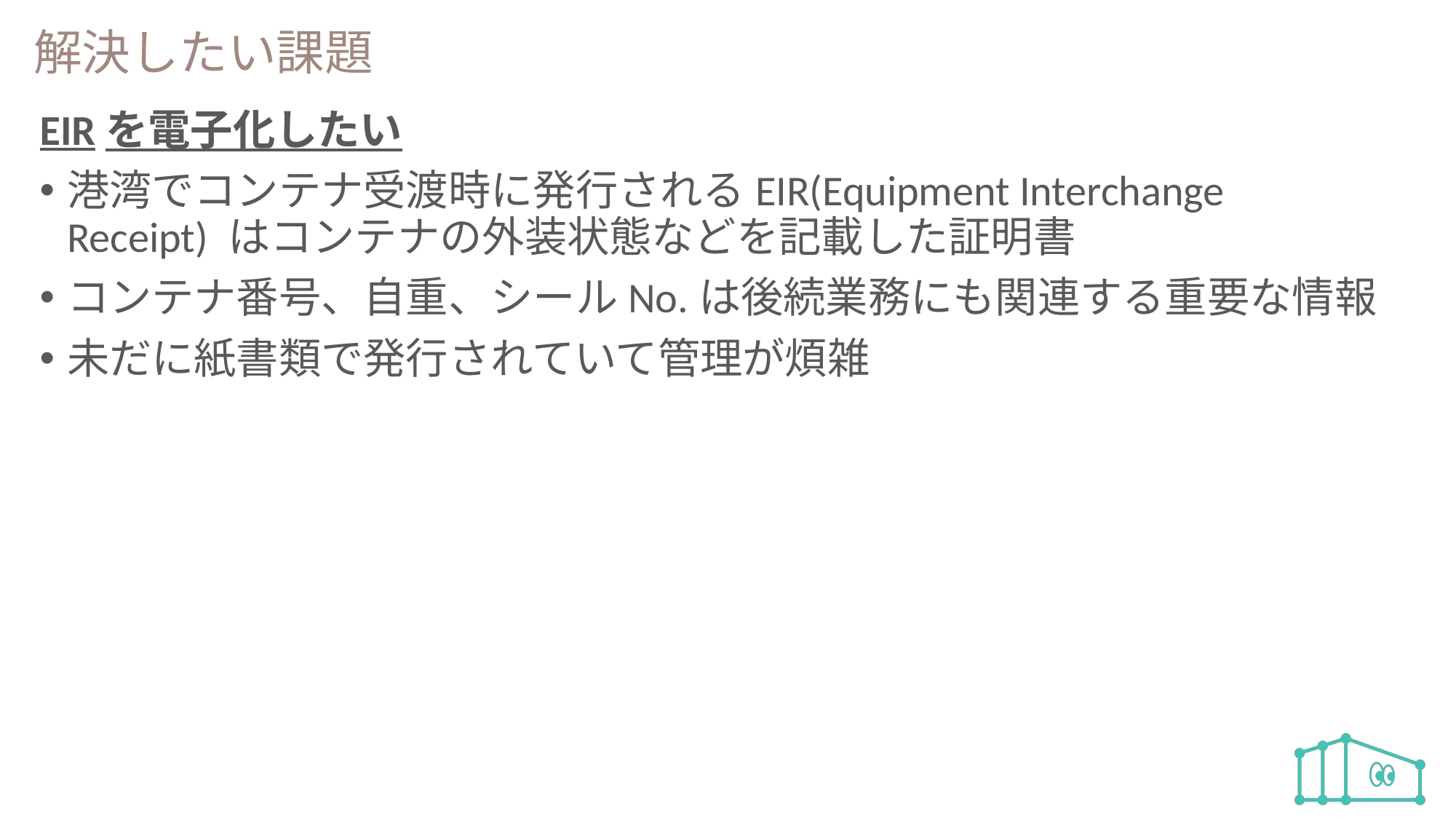

# 解決したい課題
EIRを電子化したい
港湾でコンテナ受渡時に発行されるEIR(Equipment Interchange Receipt) はコンテナの外装状態などを記載した証明書
コンテナ番号、自重、シールNo.は後続業務にも関連する重要な情報
未だに紙書類で発行されていて管理が煩雑